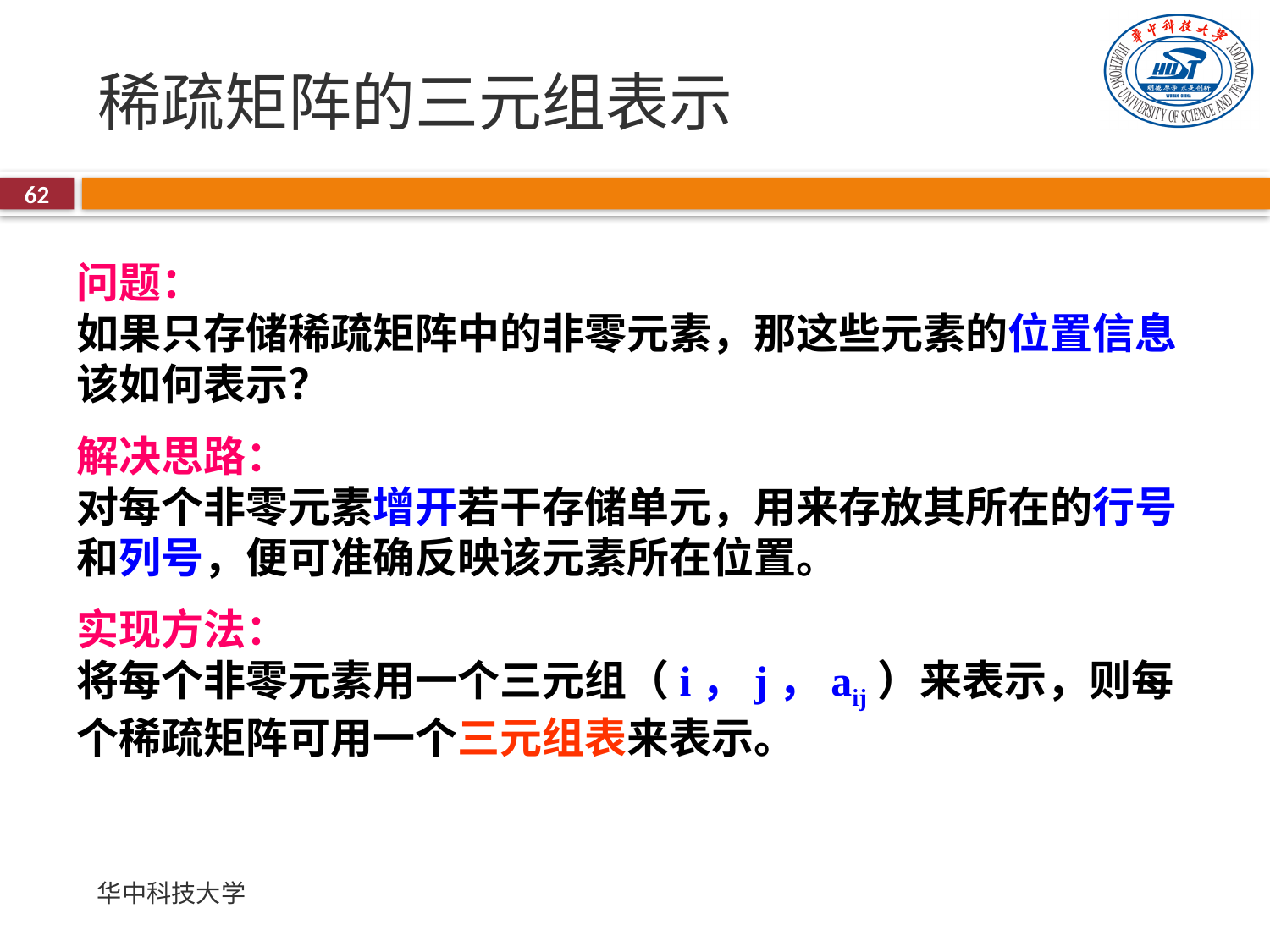

# 稀疏矩阵的三元组表示
62
问题：
如果只存储稀疏矩阵中的非零元素，那这些元素的位置信息该如何表示？
解决思路：
对每个非零元素增开若干存储单元，用来存放其所在的行号和列号，便可准确反映该元素所在位置。
实现方法：
将每个非零元素用一个三元组（i，j，aij）来表示，则每个稀疏矩阵可用一个三元组表来表示。
华中科技大学